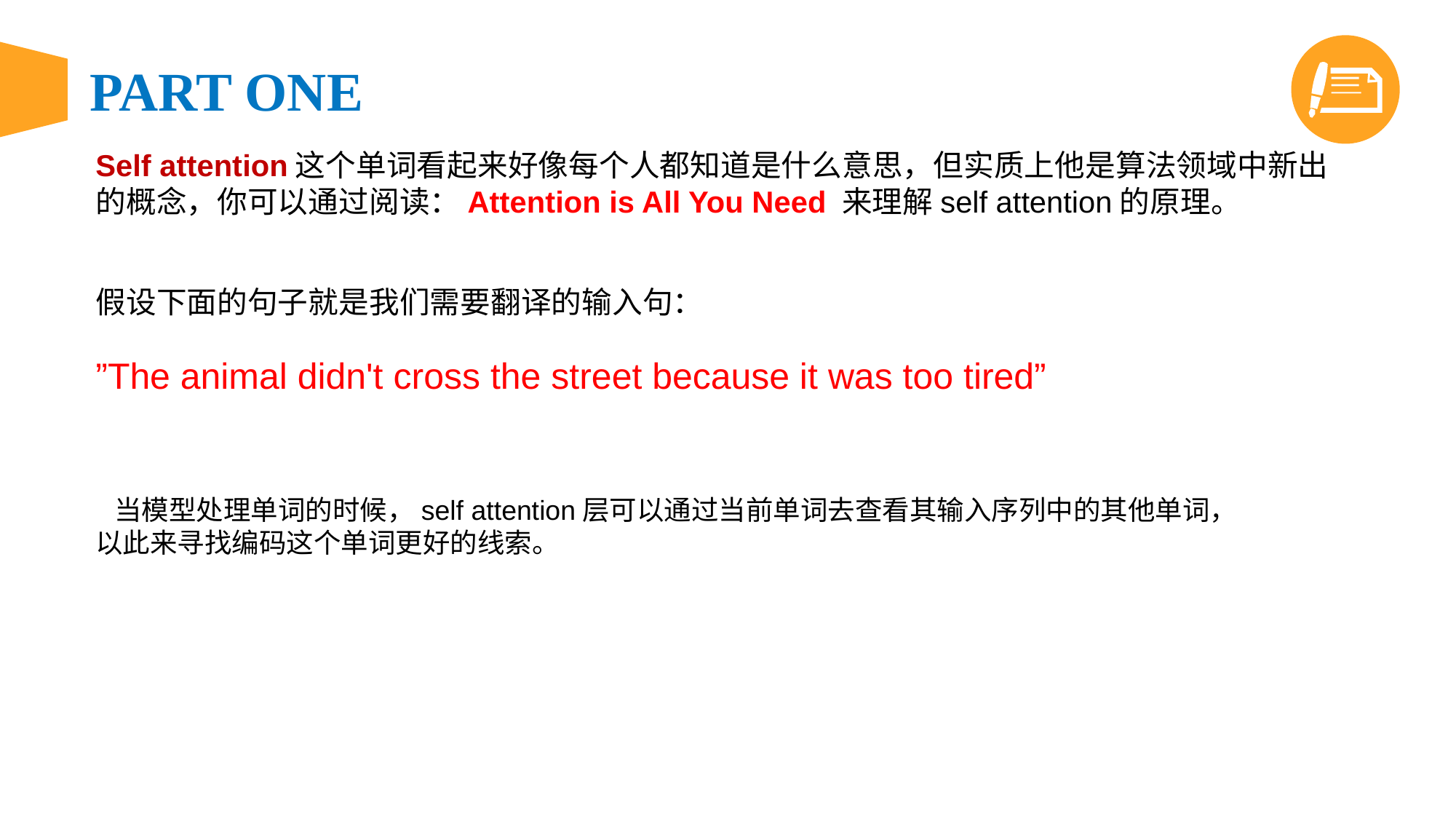

Self attention这个单词看起来好像每个人都知道是什么意思，但实质上他是算法领域中新出的概念，你可以通过阅读：Attention is All You Need 来理解self attention的原理。
假设下面的句子就是我们需要翻译的输入句：

”The animal didn't cross the street because it was too tired”
  当模型处理单词的时候，self attention层可以通过当前单词去查看其输入序列中的其他单词，以此来寻找编码这个单词更好的线索。